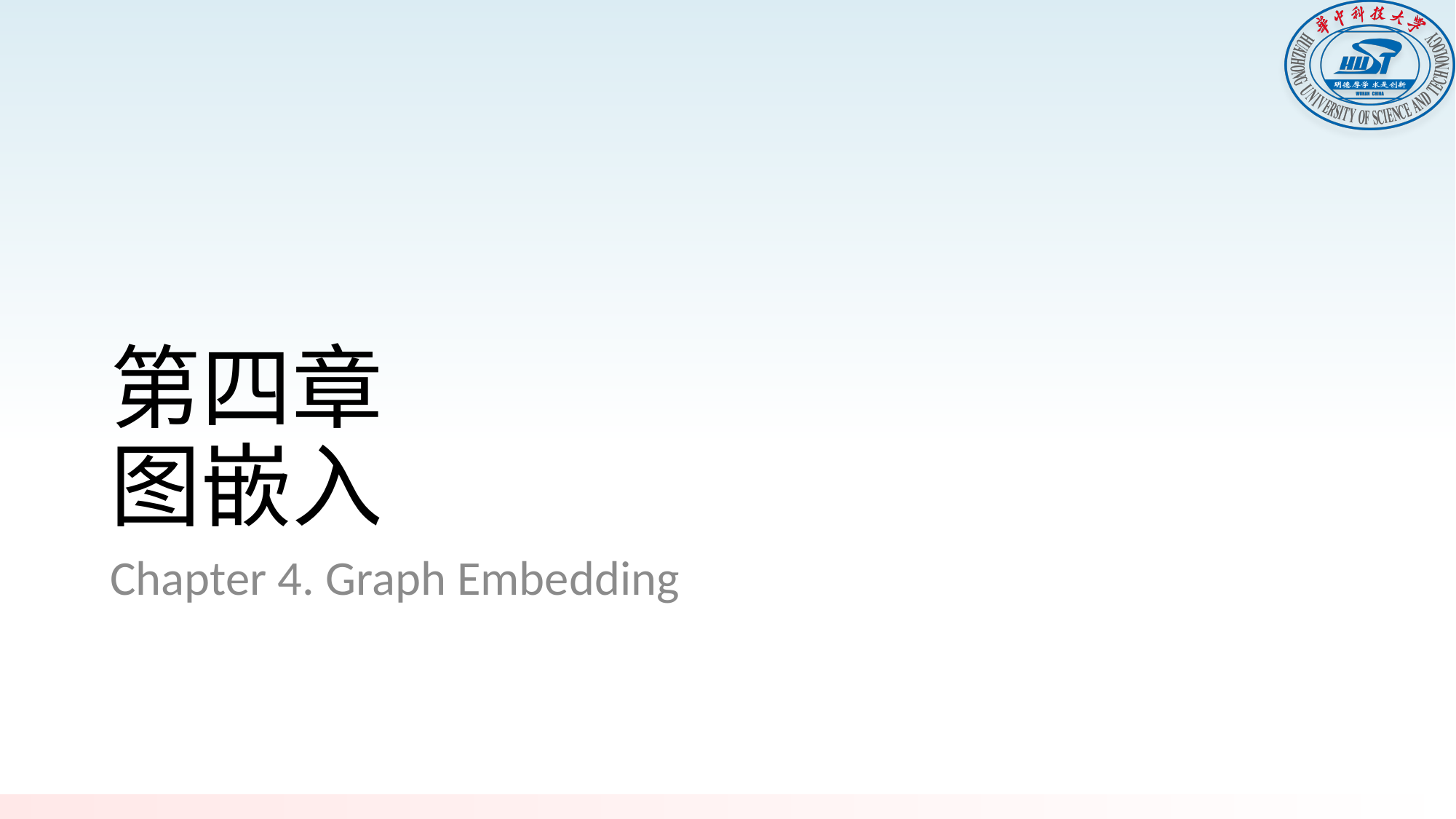

# 第四章 图嵌入
Chapter 4. Graph Embedding